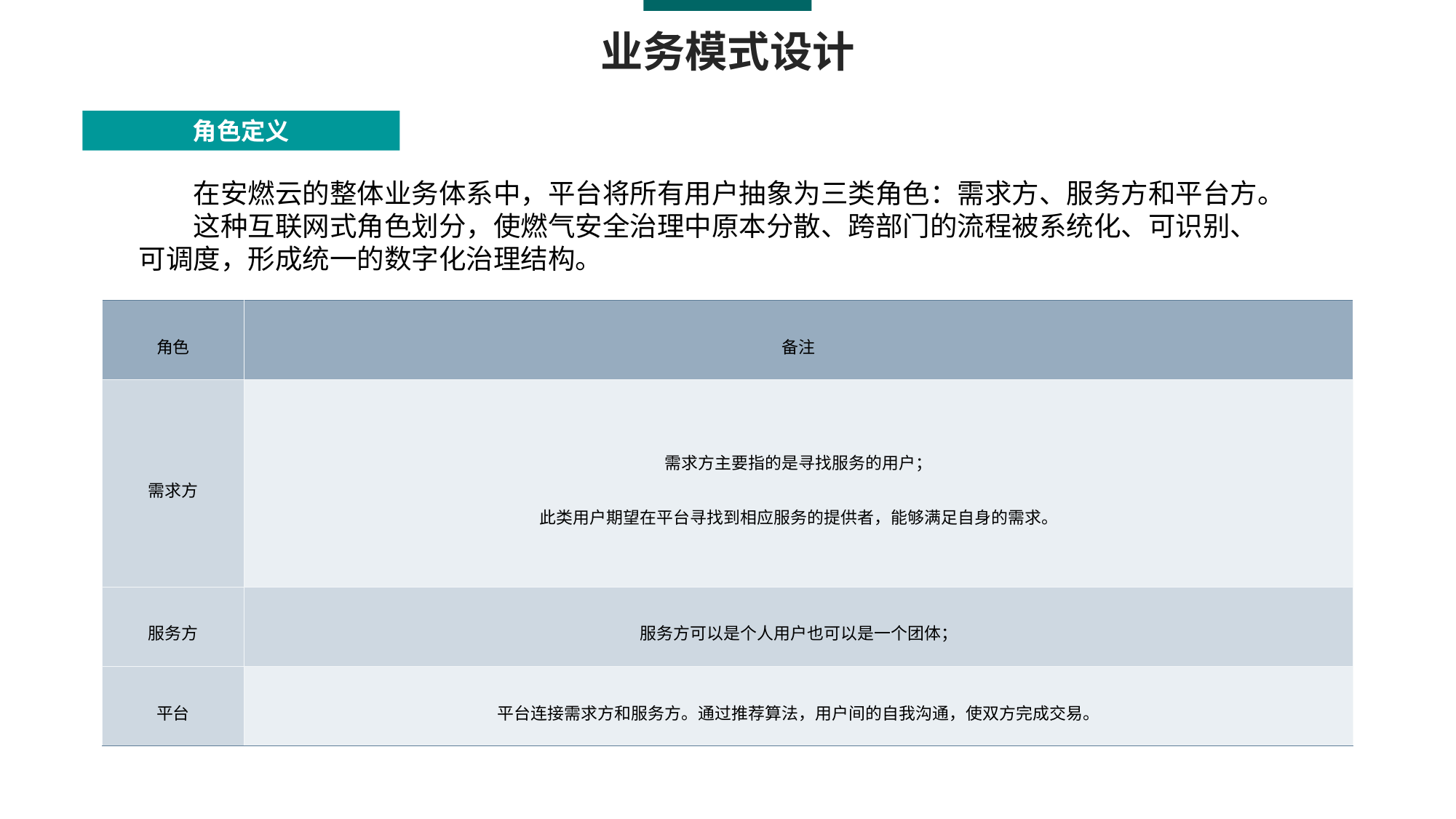

业务模式设计
角色定义
在安燃云的整体业务体系中，平台将所有用户抽象为三类角色：需求方、服务方和平台方。
这种互联网式角色划分，使燃气安全治理中原本分散、跨部门的流程被系统化、可识别、可调度，形成统一的数字化治理结构。
| 角色 | 备注 |
| --- | --- |
| 需求方 | 需求方主要指的是寻找服务的用户； 此类用户期望在平台寻找到相应服务的提供者，能够满足自身的需求。 |
| 服务方 | 服务方可以是个人用户也可以是一个团体； |
| 平台 | 平台连接需求方和服务方。通过推荐算法，用户间的自我沟通，使双方完成交易。 |